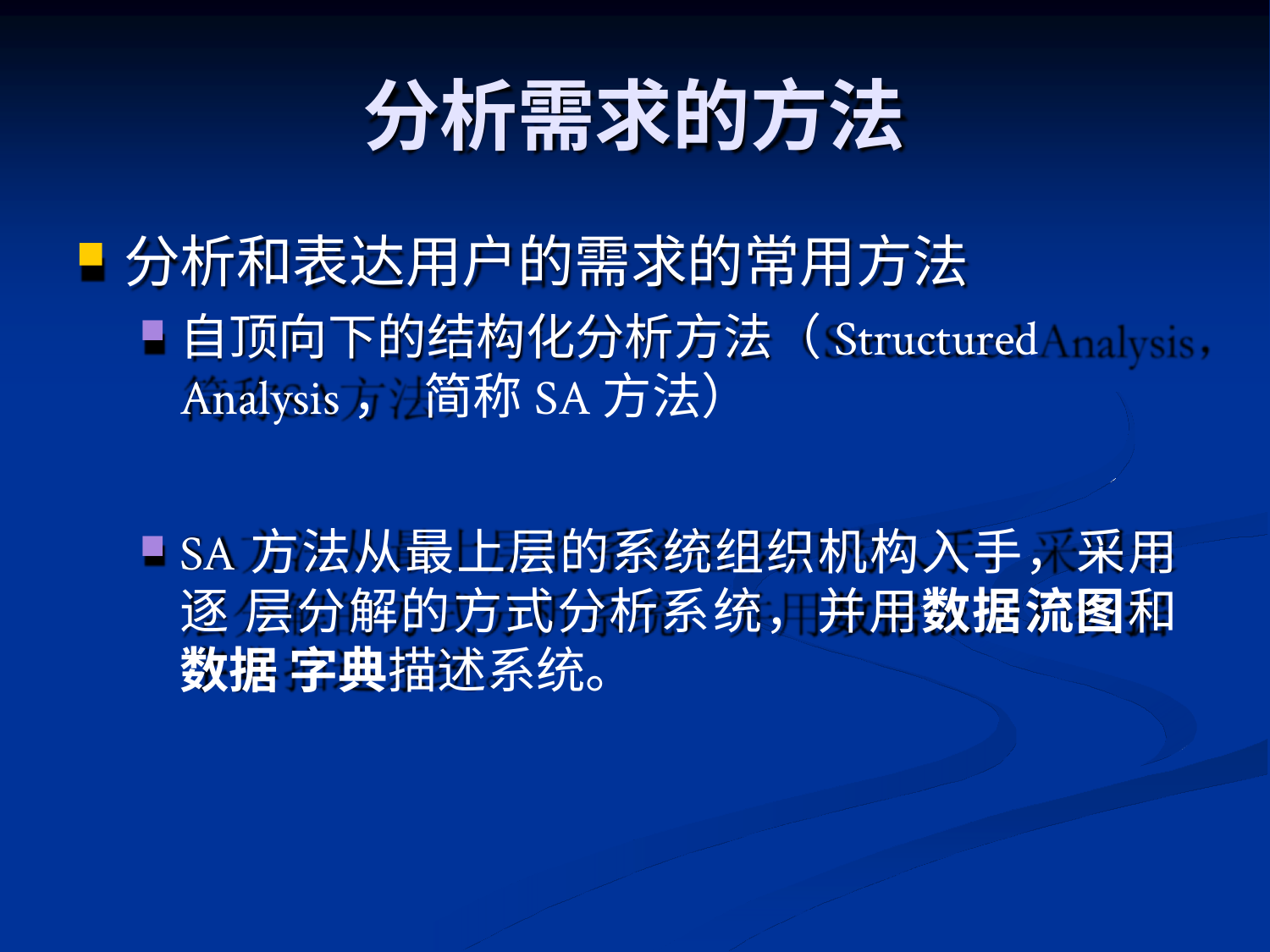

# 分析需求的方法

分析和表达用户的需求的常用方法
自顶向下的结构化分析方法（Structured Analysis，  简称SA方法）

SA方法从最上层的系统组织机构入手，采用逐 层分解的方式分析系统，并用数据流图和数据 字典描述系统。